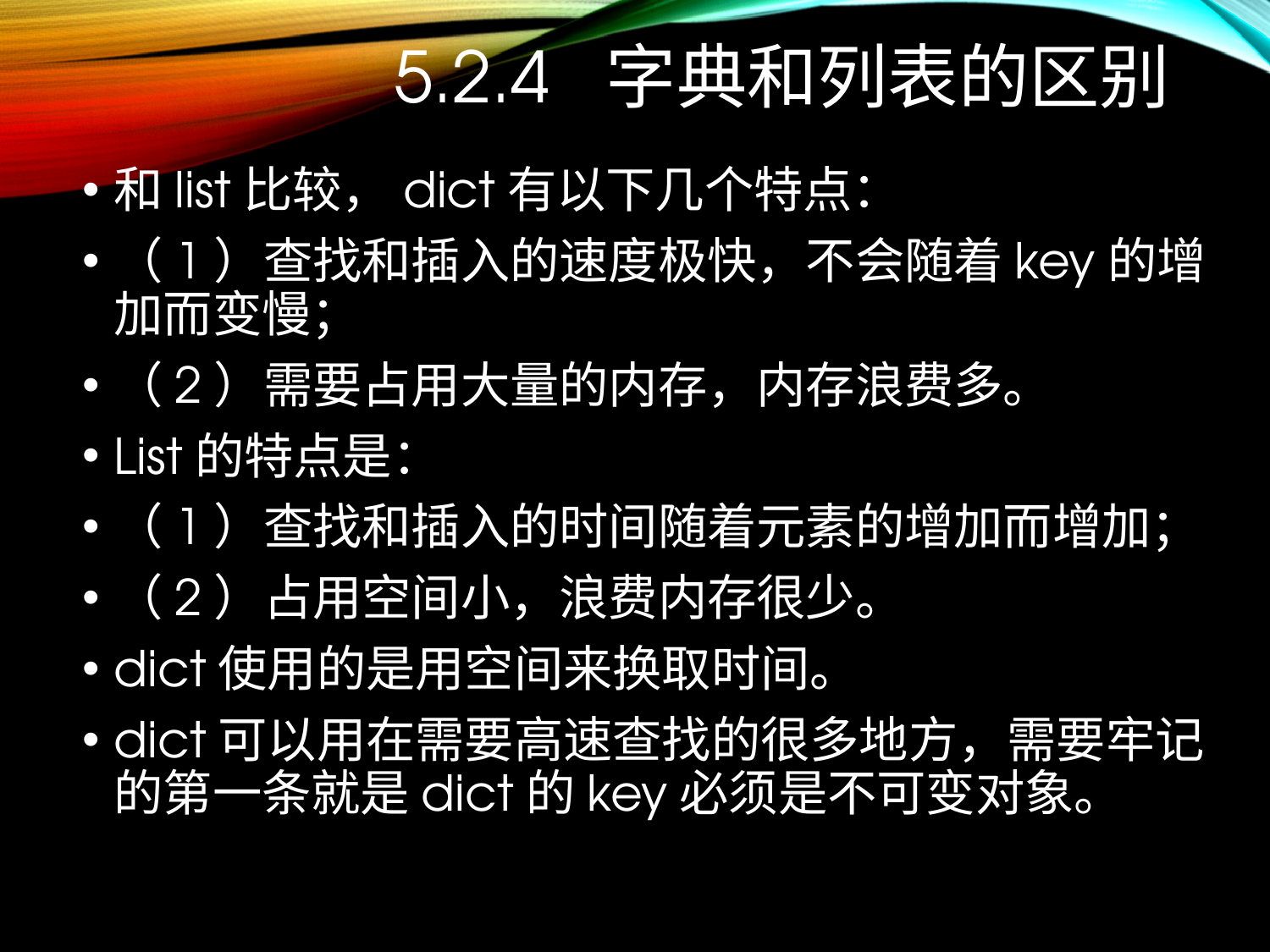

# 5.2.4  字典和列表的区别
和list比较，dict有以下几个特点：
（1）查找和插入的速度极快，不会随着key的增加而变慢；
（2）需要占用大量的内存，内存浪费多。
List的特点是：
（1）查找和插入的时间随着元素的增加而增加；
（2）占用空间小，浪费内存很少。
dict使用的是用空间来换取时间。
dict可以用在需要高速查找的很多地方，需要牢记的第一条就是dict的key必须是不可变对象。